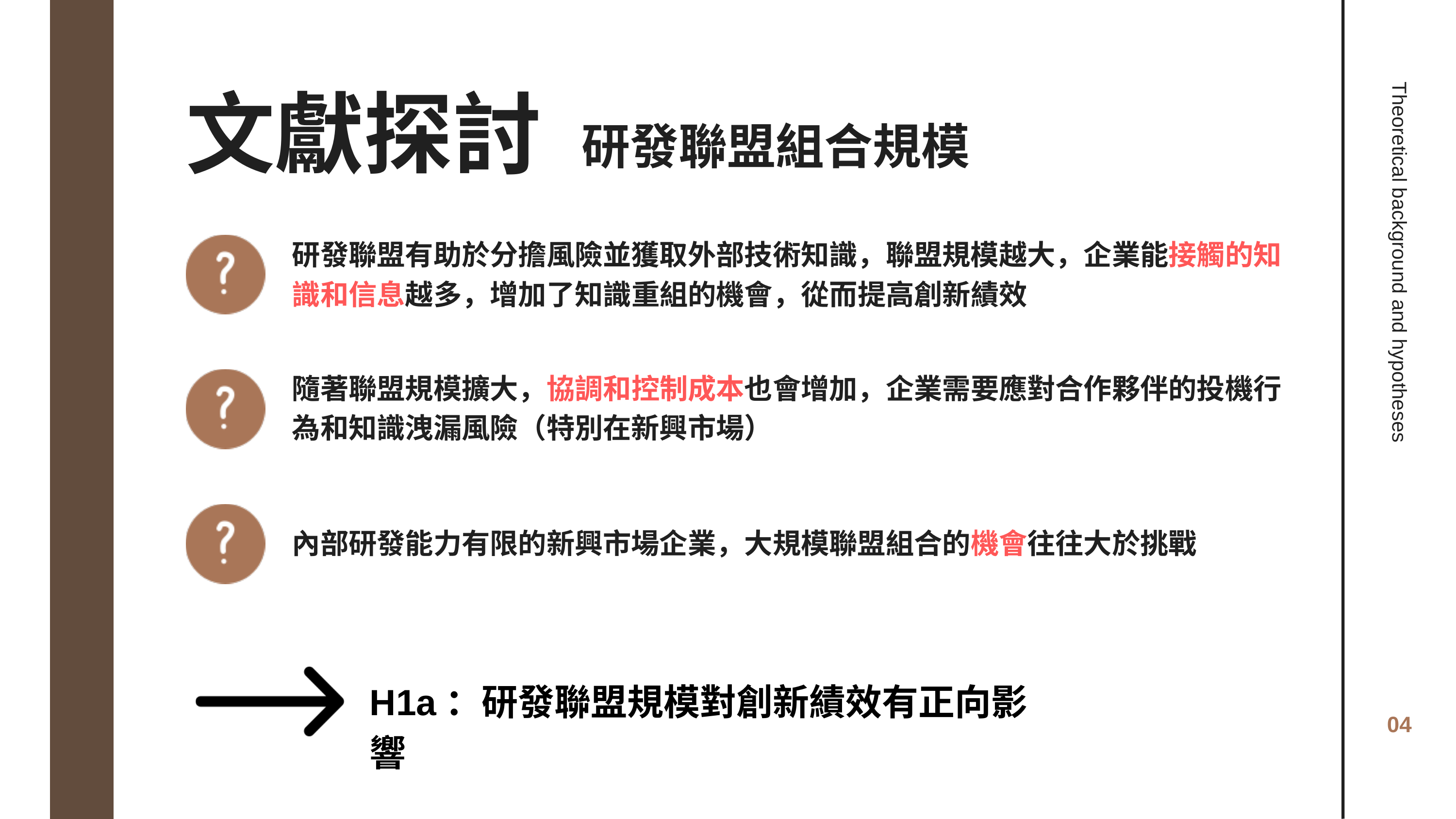

文獻探討
研發聯盟組合規模
研發聯盟有助於分擔風險並獲取外部技術知識，聯盟規模越大，企業能接觸的知識和信息越多，增加了知識重組的機會，從而提高創新績效

Theoretical background and hypotheses
隨著聯盟規模擴大，協調和控制成本也會增加，企業需要應對合作夥伴的投機行為和知識洩漏風險​（特別在新興市場）

內部研發能力有限的新興市場企業，大規模聯盟組合的機會往往大於挑戰

H1a：研發聯盟規模對創新績效有正向影響
04